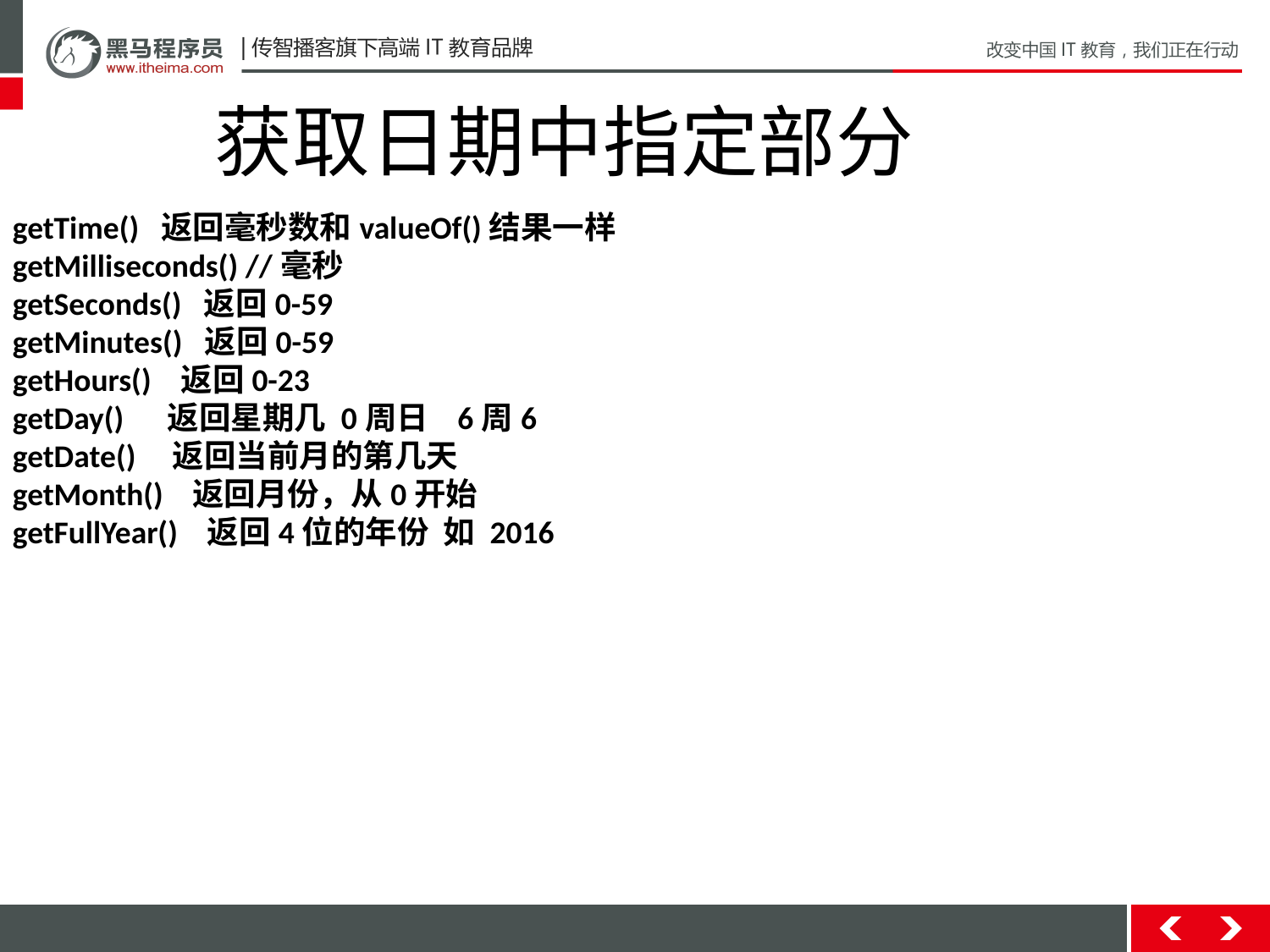

获取日期中指定部分
getTime()  返回毫秒数和valueOf()结果一样
getMilliseconds() //毫秒
getSeconds()  返回0-59
getMinutes()  返回0-59
getHours()   返回0-23
getDay()     返回星期几 0周日   6周6
getDate()    返回当前月的第几天
getMonth()   返回月份，从0开始
getFullYear()   返回4位的年份  如 2016